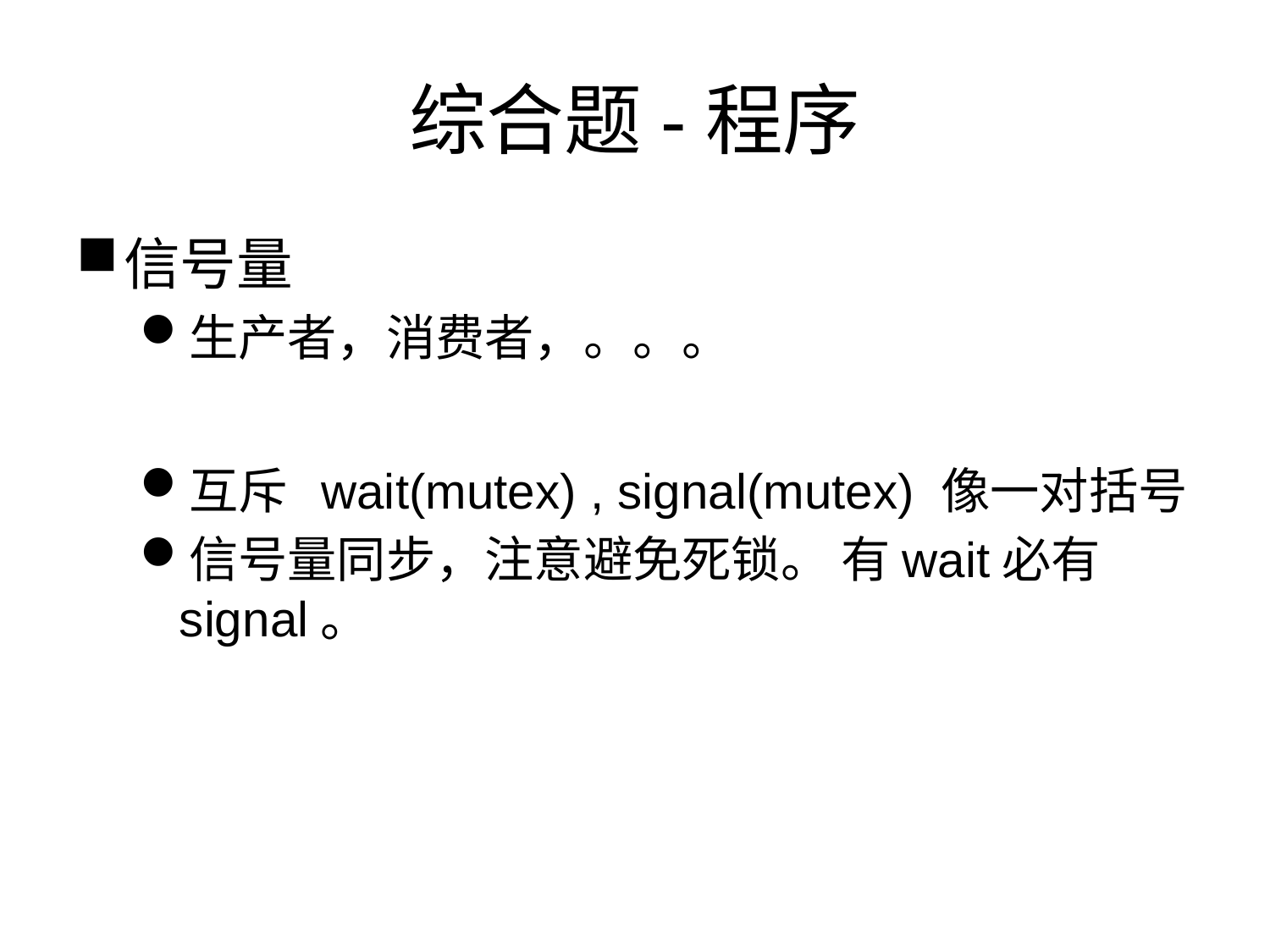

# 综合题-程序
信号量
生产者，消费者，。。。

互斥  wait(mutex) , signal(mutex) 像一对括号
信号量同步，注意避免死锁。 有wait必有signal。